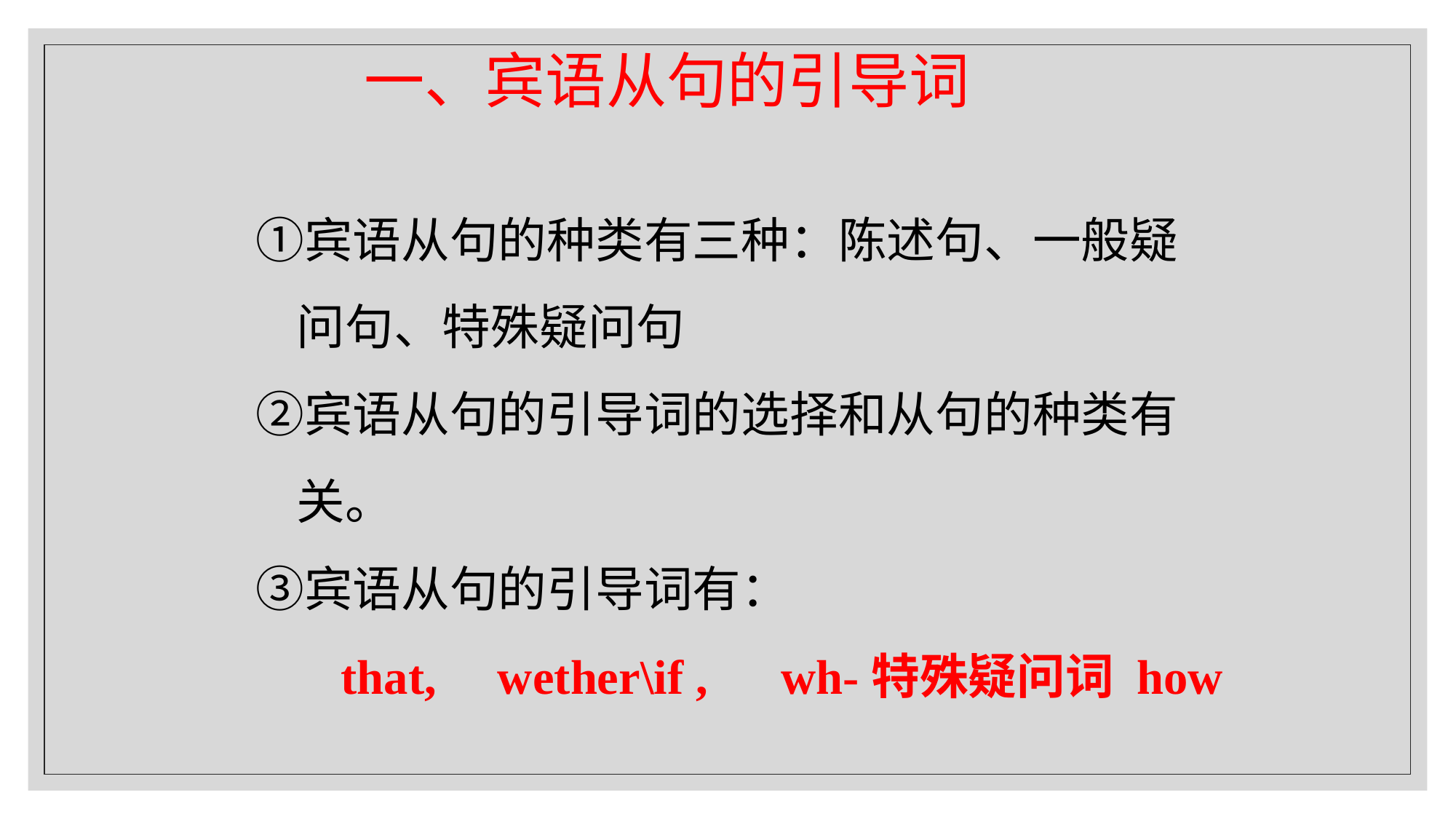

一、宾语从句的引导词
宾语从句的种类有三种：陈述句、一般疑问句、特殊疑问句
宾语从句的引导词的选择和从句的种类有关。
宾语从句的引导词有：
       that,     wether\if ,      wh-特殊疑问词 how